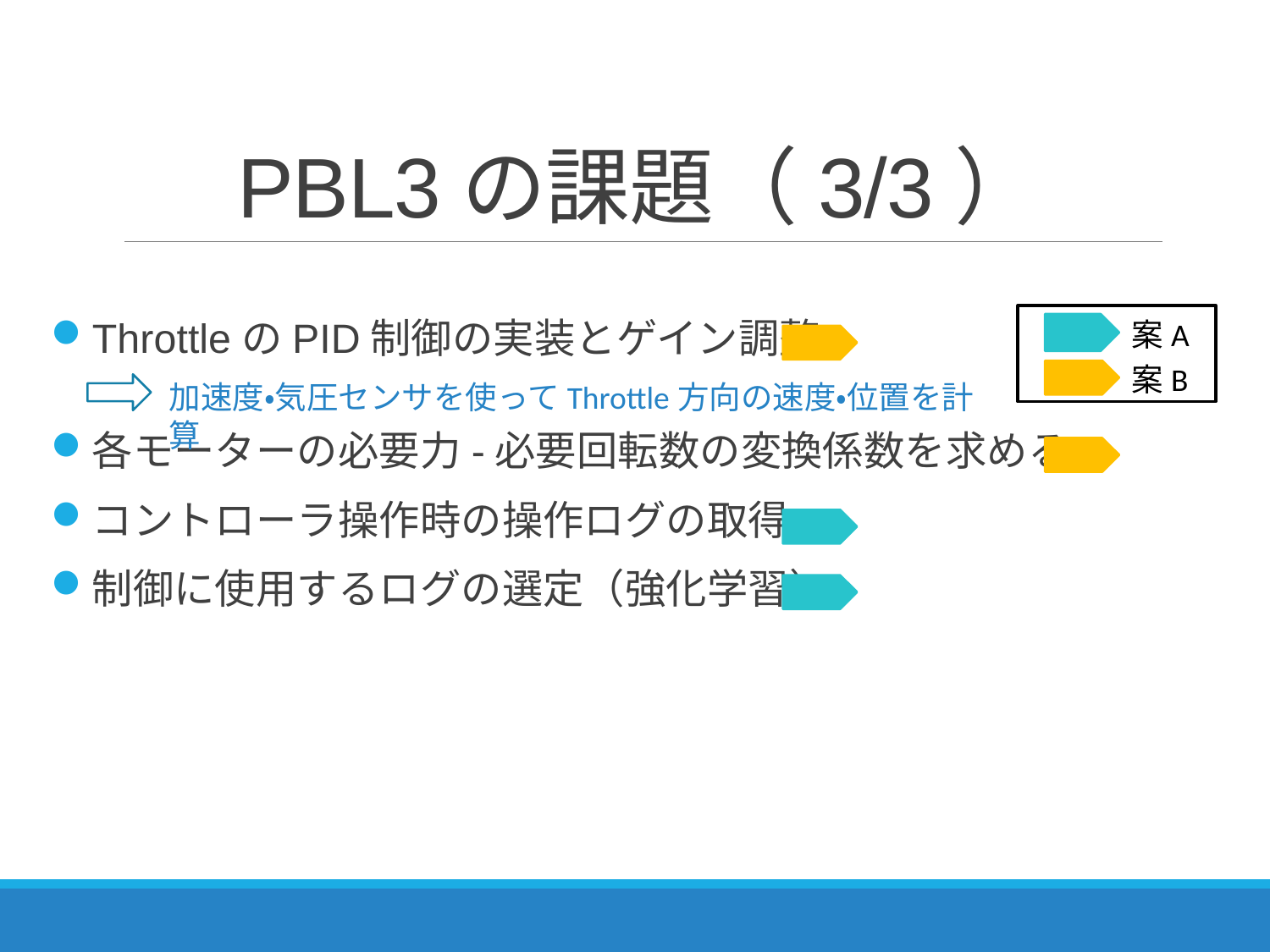

# PBL3の課題（3/3）

案A
ThrottleのPID制御の実装とゲイン調整
各モーターの必要力-必要回転数の変換係数を求める
コントローラ操作時の操作ログの取得
制御に使用するログの選定（強化学習）

案B

加速度・気圧センサを使ってThrottle方向の速度・位置を計算